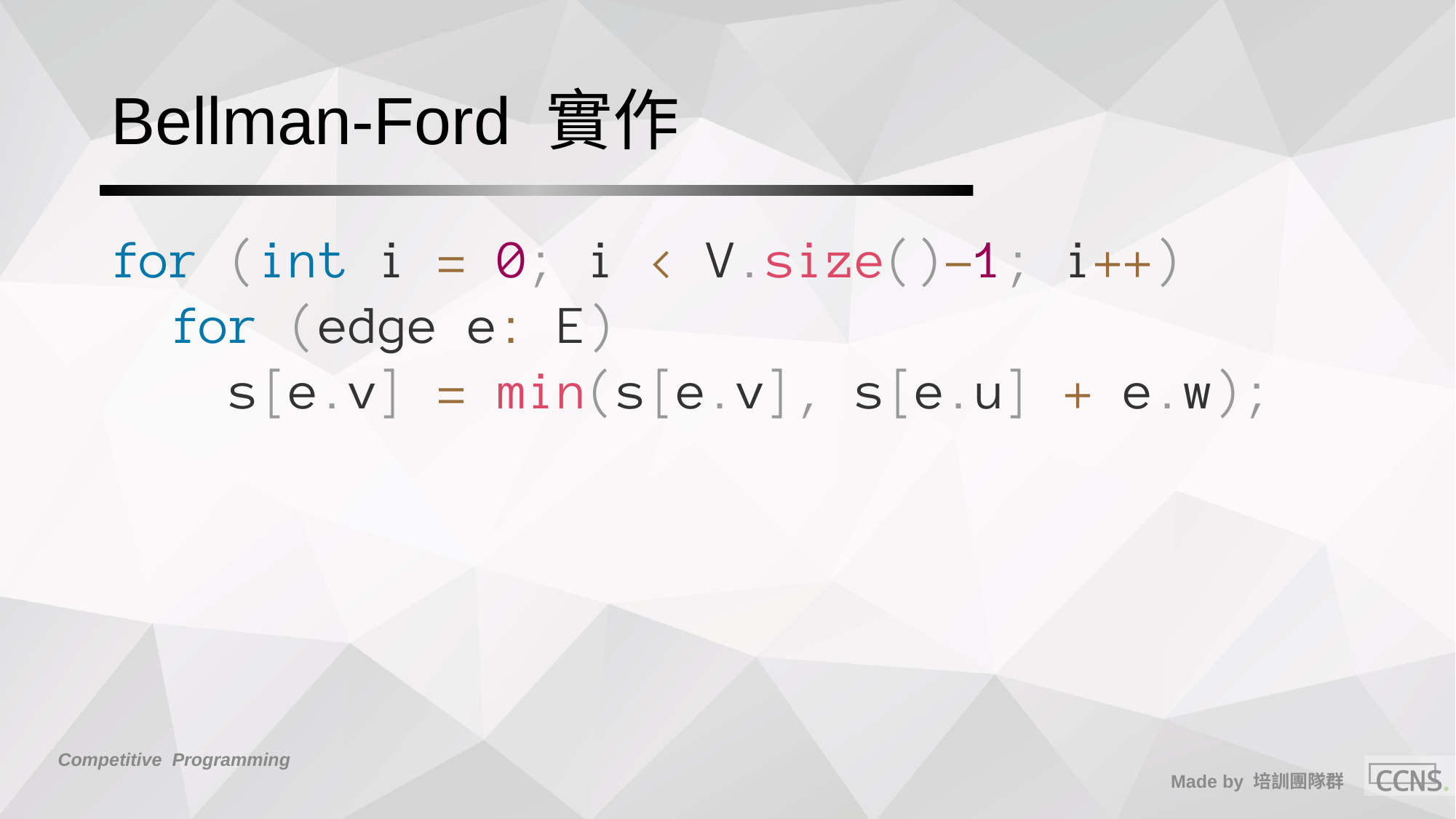

# Bellman-Ford 實作
for (int i = 0; i < V.size()-1; i++)
  for (edge e: E)
    s[e.v] = min(s[e.v], s[e.u] + e.w);